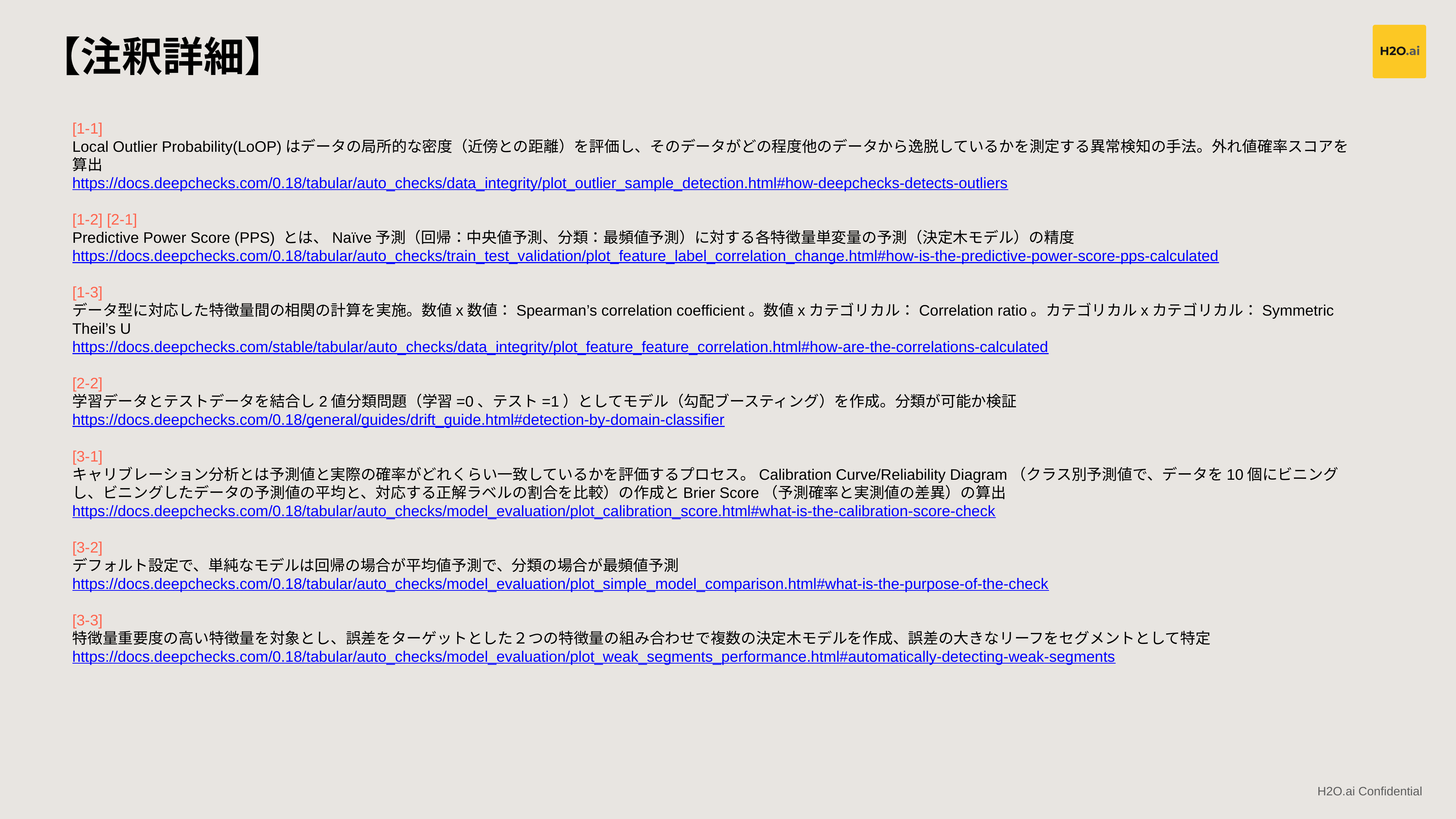

【注釈詳細】
[1-1]
Local Outlier Probability(LoOP)はデータの局所的な密度（近傍との距離）を評価し、そのデータがどの程度他のデータから逸脱しているかを測定する異常検知の手法。外れ値確率スコアを算出
https://docs.deepchecks.com/0.18/tabular/auto_checks/data_integrity/plot_outlier_sample_detection.html#how-deepchecks-detects-outliers

[1-2] [2-1]
Predictive Power Score (PPS) とは、Naïve予測（回帰：中央値予測、分類：最頻値予測）に対する各特徴量単変量の予測（決定木モデル）の精度
https://docs.deepchecks.com/0.18/tabular/auto_checks/train_test_validation/plot_feature_label_correlation_change.html#how-is-the-predictive-power-score-pps-calculated

[1-3]
データ型に対応した特徴量間の相関の計算を実施。数値x数値：Spearman’s correlation coefficient。数値xカテゴリカル：Correlation ratio。カテゴリカルxカテゴリカル：Symmetric Theil’s U
https://docs.deepchecks.com/stable/tabular/auto_checks/data_integrity/plot_feature_feature_correlation.html#how-are-the-correlations-calculated

[2-2]
学習データとテストデータを結合し2値分類問題（学習=0、テスト=1）としてモデル（勾配ブースティング）を作成。分類が可能か検証
https://docs.deepchecks.com/0.18/general/guides/drift_guide.html#detection-by-domain-classifier

[3-1]
キャリブレーション分析とは予測値と実際の確率がどれくらい一致しているかを評価するプロセス。Calibration Curve/Reliability Diagram（クラス別予測値で、データを10個にビニングし、ビニングしたデータの予測値の平均と、対応する正解ラベルの割合を比較）の作成とBrier Score（予測確率と実測値の差異）の算出
https://docs.deepchecks.com/0.18/tabular/auto_checks/model_evaluation/plot_calibration_score.html#what-is-the-calibration-score-check

[3-2]
デフォルト設定で、単純なモデルは回帰の場合が平均値予測で、分類の場合が最頻値予測
https://docs.deepchecks.com/0.18/tabular/auto_checks/model_evaluation/plot_simple_model_comparison.html#what-is-the-purpose-of-the-check

[3-3]
特徴量重要度の高い特徴量を対象とし、誤差をターゲットとした２つの特徴量の組み合わせで複数の決定木モデルを作成、誤差の大きなリーフをセグメントとして特定
https://docs.deepchecks.com/0.18/tabular/auto_checks/model_evaluation/plot_weak_segments_performance.html#automatically-detecting-weak-segments